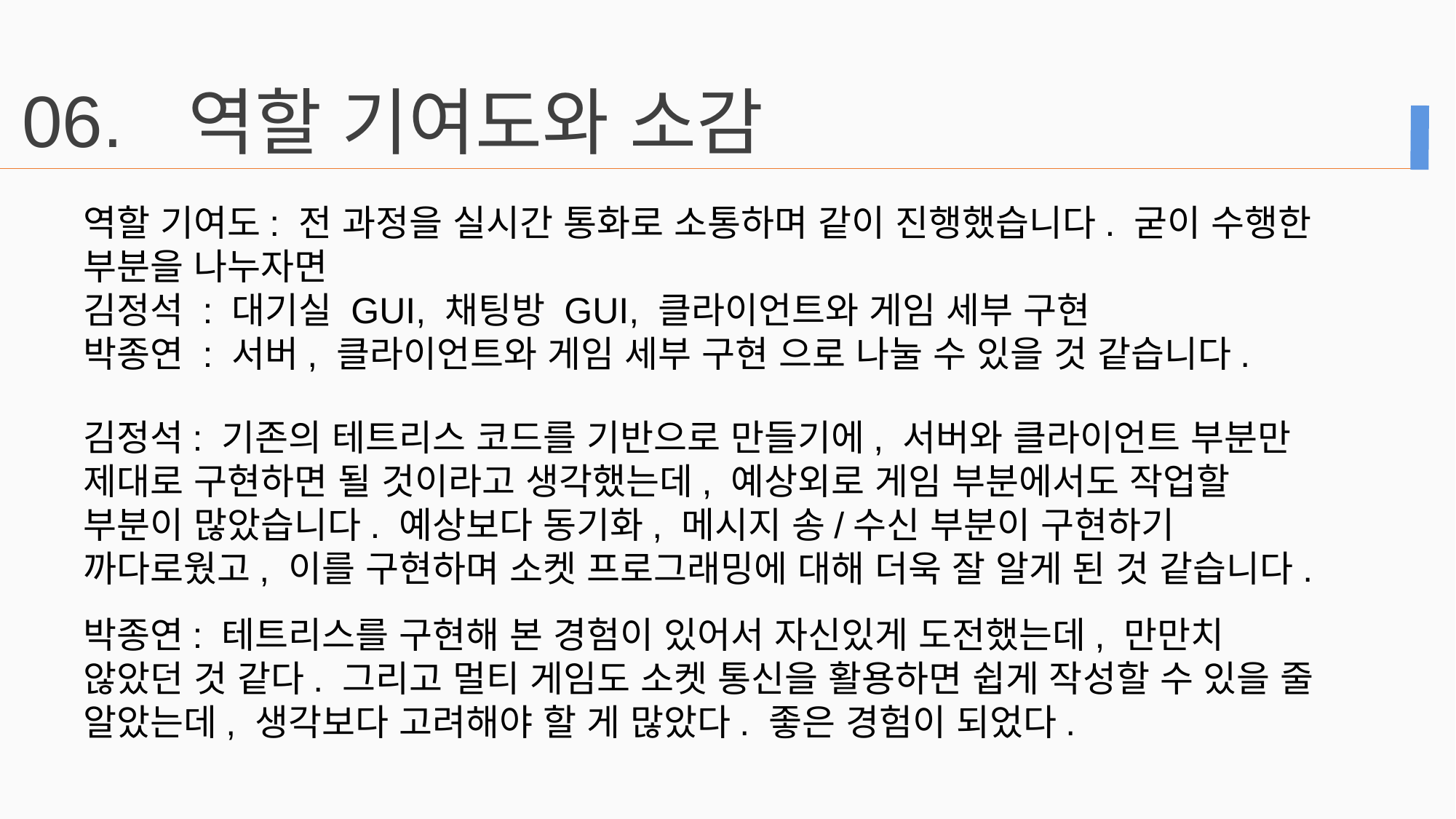

06.
역할 기여도와 소감
역할 기여도: 전 과정을 실시간 통화로 소통하며 같이 진행했습니다. 굳이 수행한 부분을 나누자면
김정석 : 대기실 GUI, 채팅방 GUI, 클라이언트와 게임 세부 구현
박종연 : 서버, 클라이언트와 게임 세부 구현 으로 나눌 수 있을 것 같습니다.
김정석: 기존의 테트리스 코드를 기반으로 만들기에, 서버와 클라이언트 부분만 제대로 구현하면 될 것이라고 생각했는데, 예상외로 게임 부분에서도 작업할 부분이 많았습니다. 예상보다 동기화, 메시지 송/수신 부분이 구현하기 까다로웠고, 이를 구현하며 소켓 프로그래밍에 대해 더욱 잘 알게 된 것 같습니다.
박종연: 테트리스를 구현해 본 경험이 있어서 자신있게 도전했는데, 만만치 않았던 것 같다. 그리고 멀티 게임도 소켓 통신을 활용하면 쉽게 작성할 수 있을 줄 알았는데, 생각보다 고려해야 할 게 많았다. 좋은 경험이 되었다.